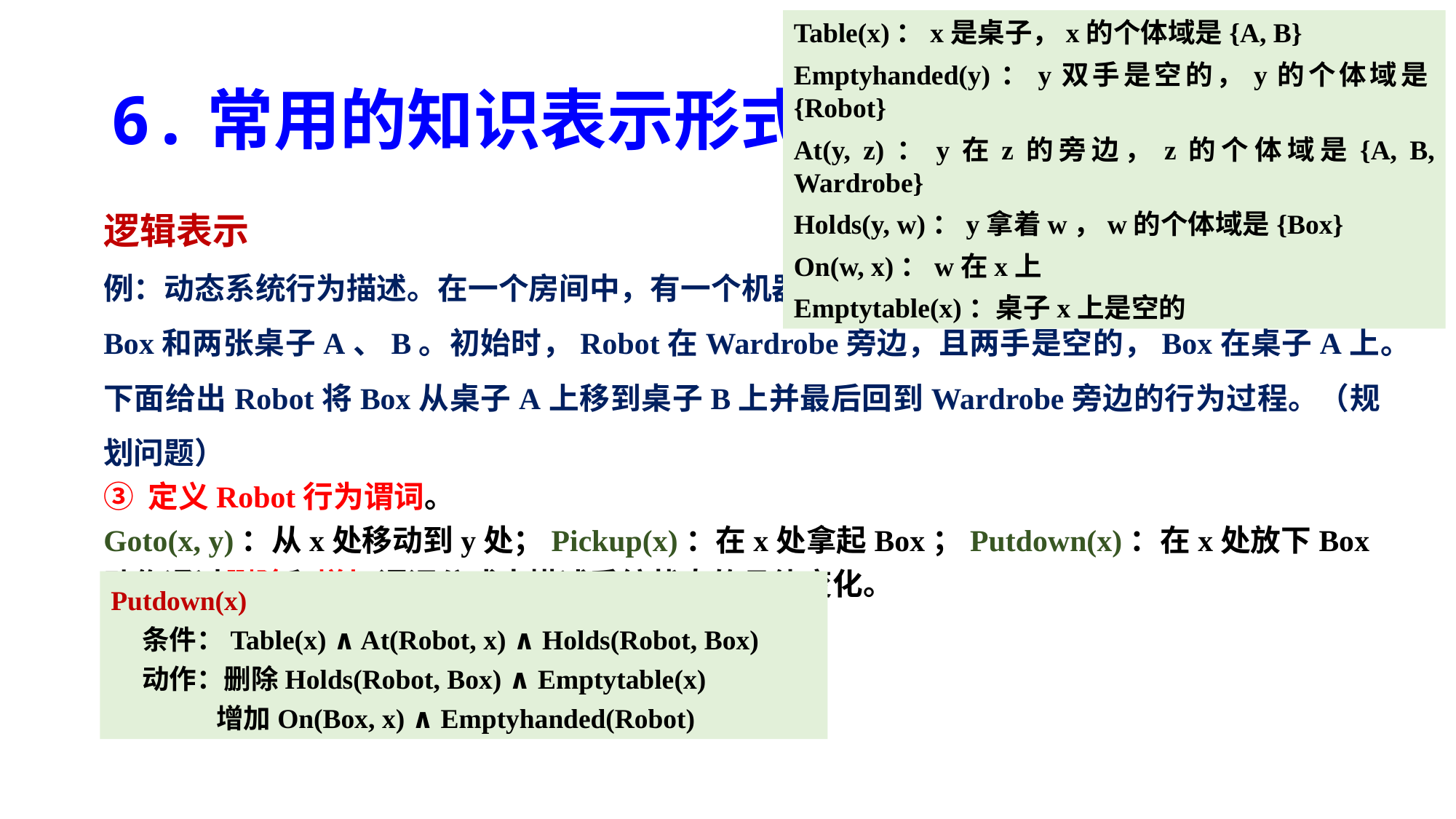

Table(x)：x是桌子，x的个体域是{A, B}
Emptyhanded(y)：y双手是空的，y的个体域是{Robot}
At(y, z)：y在z的旁边，z的个体域是{A, B, Wardrobe}
Holds(y, w)：y拿着w，w的个体域是{Box}
On(w, x)：w在x上
Emptytable(x)：桌子x上是空的
# 6.常用的知识表示形式

逻辑表示
例：动态系统行为描述。在一个房间中，有一个机器人Robot，一个衣柜Wardrobe，一个箱子Box和两张桌子A、B。初始时，Robot在Wardrobe旁边，且两手是空的，Box在桌子A上。下面给出Robot将Box从桌子A上移到桌子B上并最后回到Wardrobe旁边的行为过程。（规划问题）
③ 定义Robot行为谓词。
Goto(x, y)：从x处移动到y处；Pickup(x)：在x处拿起Box；Putdown(x)：在x处放下Box
动作通过删除和增加谓词公式来描述系统状态的具体变化。

Putdown(x)
    条件：Table(x) ∧ At(Robot, x) ∧ Holds(Robot, Box)
    动作：删除Holds(Robot, Box) ∧ Emptytable(x)
                增加On(Box, x) ∧ Emptyhanded(Robot)